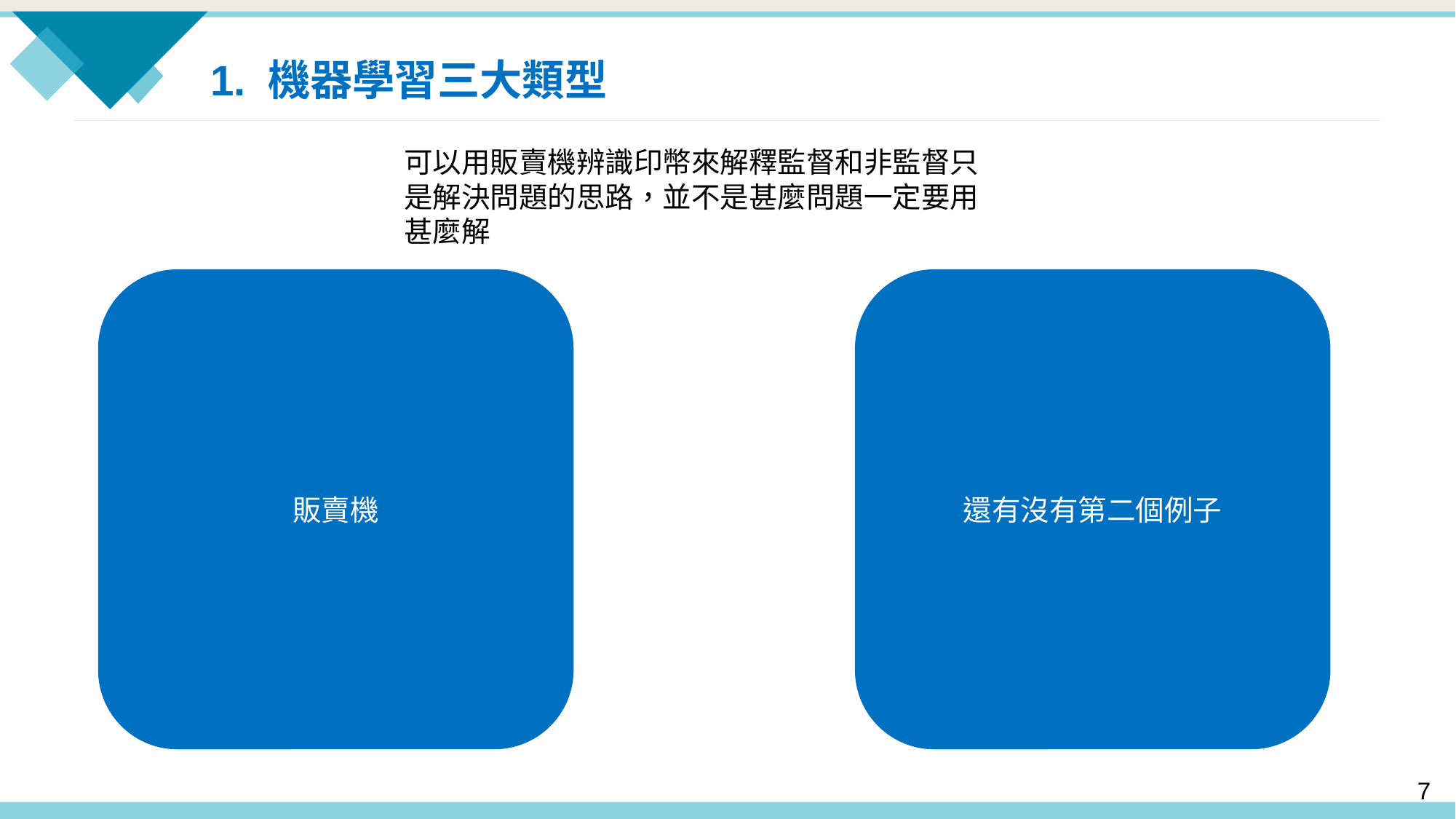

1. 機器學習三大類型
可以用販賣機辨識印幣來解釋監督和非監督只是解決問題的思路，並不是甚麼問題一定要用甚麼解
販賣機
還有沒有第二個例子